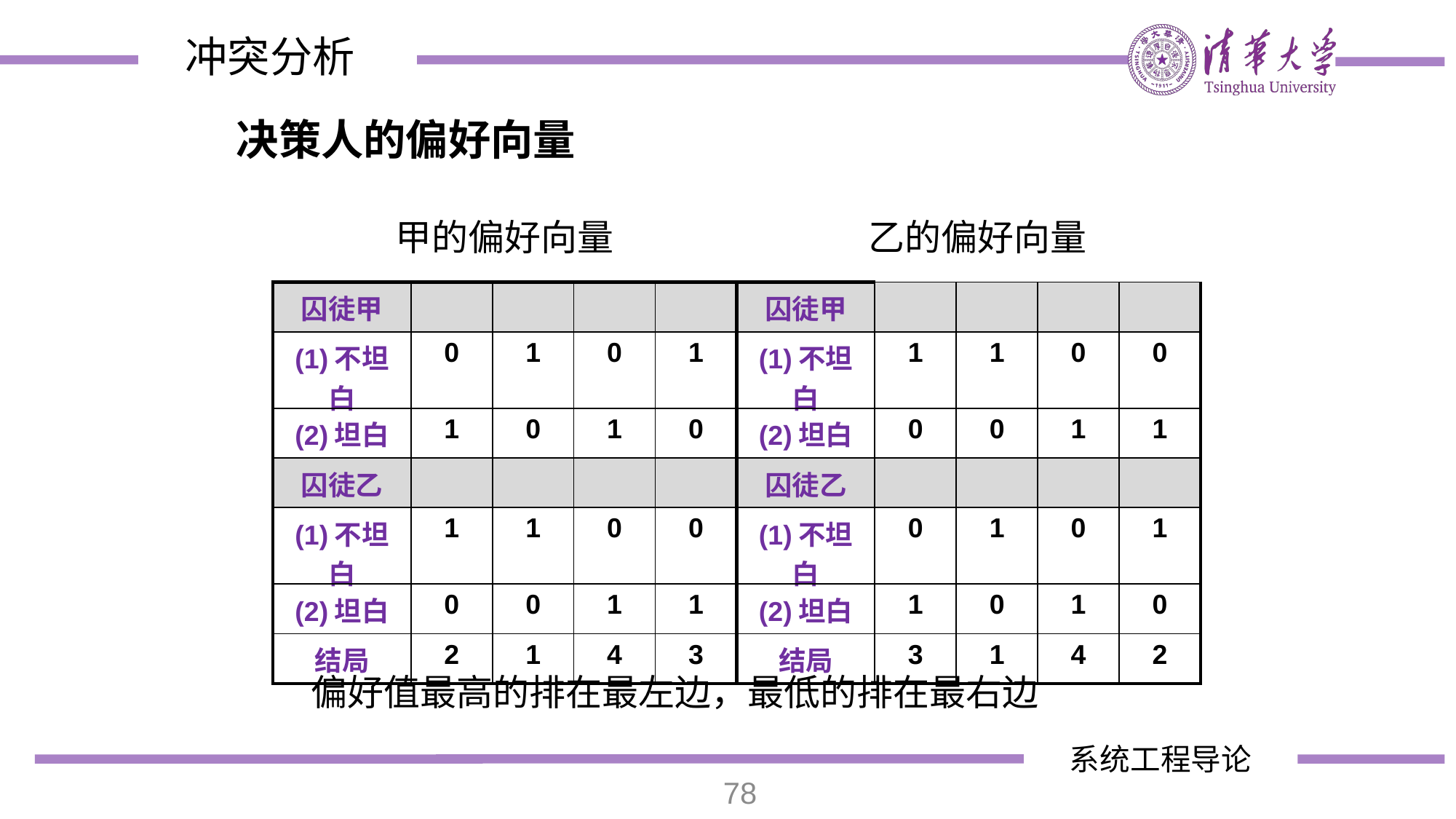

冲突分析
决策人的偏好向量
甲的偏好向量
乙的偏好向量
| 囚徒甲 |  |  |  |  |
| --- | --- | --- | --- | --- |
| (1)不坦白 | 0 | 1 | 0 | 1 |
| (2)坦白 | 1 | 0 | 1 | 0 |
| 囚徒乙 |  |  |  |  |
| (1)不坦白 | 1 | 1 | 0 | 0 |
| (2)坦白 | 0 | 0 | 1 | 1 |
| 结局 | 2 | 1 | 4 | 3 |
| 囚徒甲 |  |  |  |  |
| --- | --- | --- | --- | --- |
| (1)不坦白 | 1 | 1 | 0 | 0 |
| (2)坦白 | 0 | 0 | 1 | 1 |
| 囚徒乙 |  |  |  |  |
| (1)不坦白 | 0 | 1 | 0 | 1 |
| (2)坦白 | 1 | 0 | 1 | 0 |
| 结局 | 3 | 1 | 4 | 2 |
偏好值最高的排在最左边，最低的排在最右边